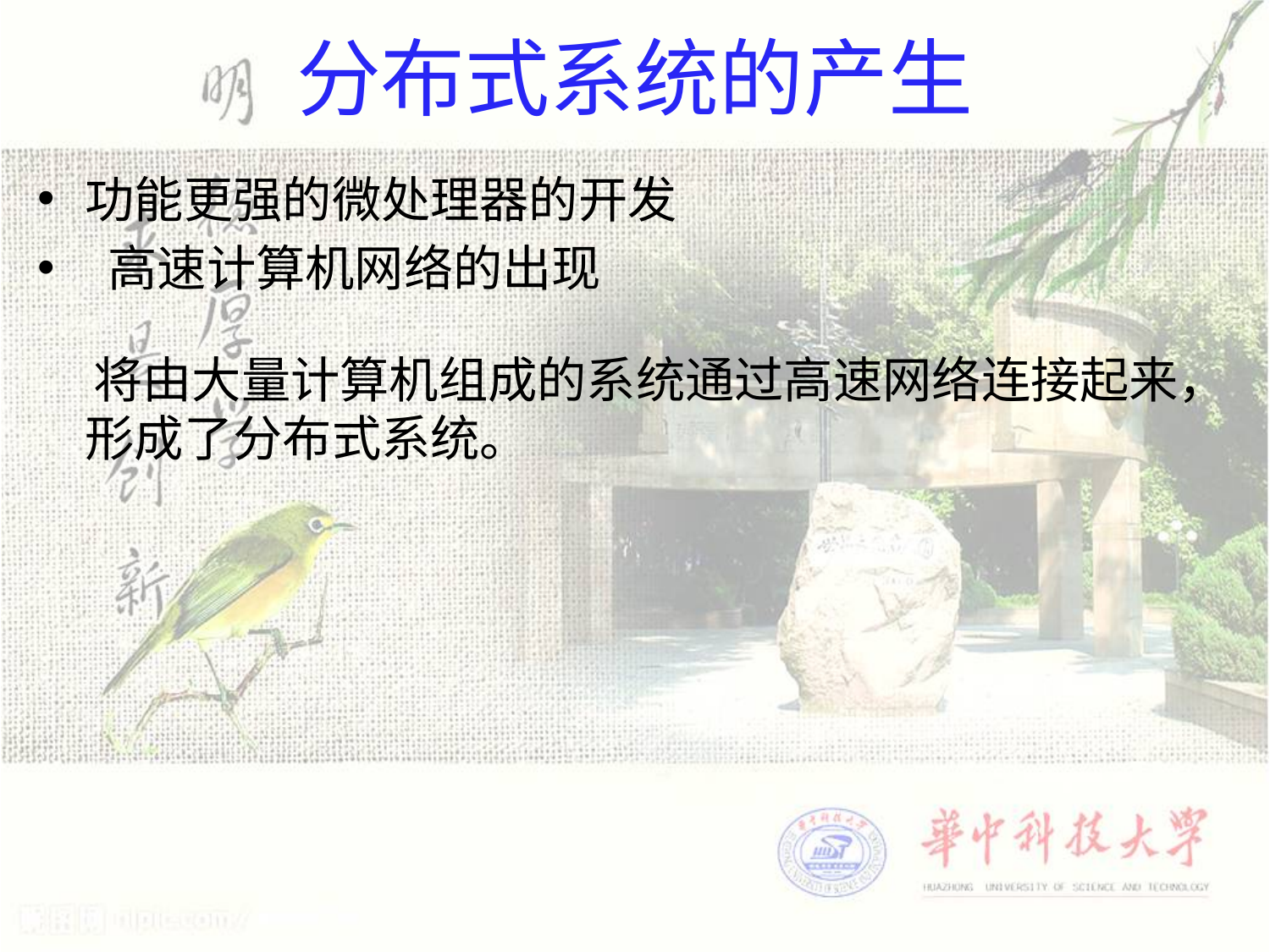

# 分布式系统的产生
功能更强的微处理器的开发
 高速计算机网络的出现

    将由大量计算机组成的系统通过高速网络连接起来，形成了分布式系统。